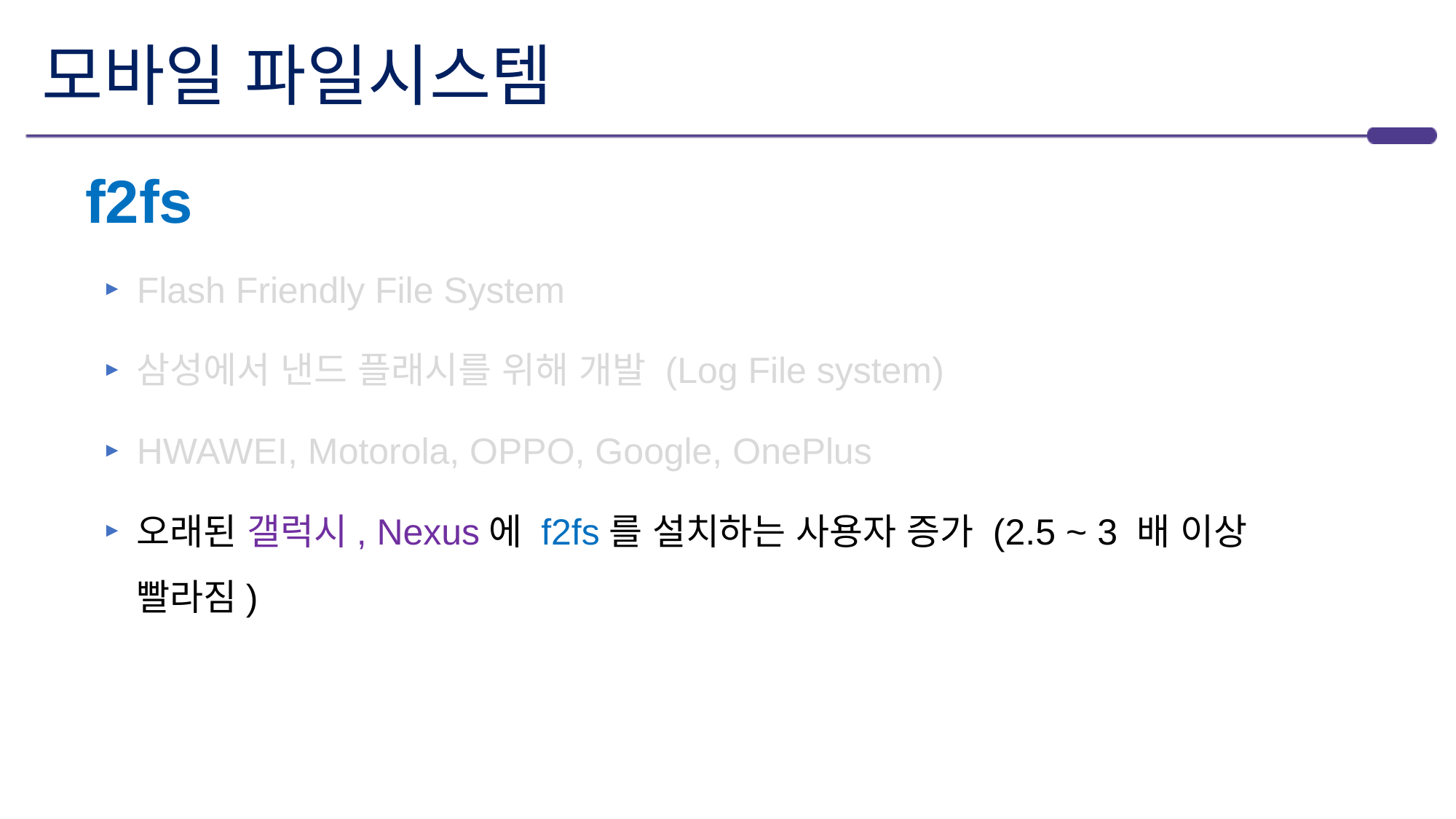

# 모바일 파일시스템
f2fs
Flash Friendly File System
삼성에서 낸드 플래시를 위해 개발 (Log File system)
HWAWEI, Motorola, OPPO, Google, OnePlus
오래된 갤럭시, Nexus에 f2fs를 설치하는 사용자 증가 (2.5 ~ 3 배 이상 빨라짐)